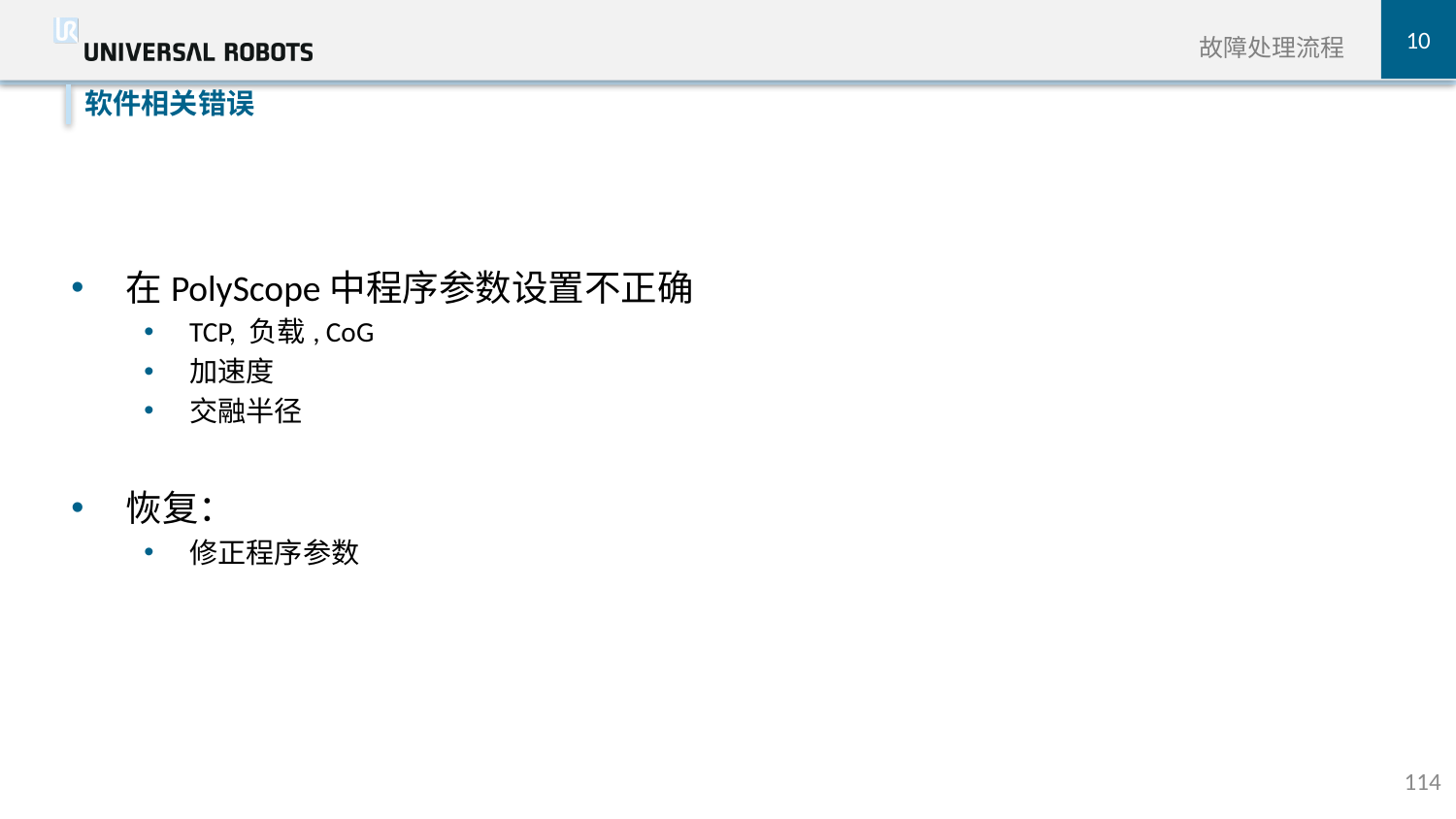

10
故障处理流程

在PolyScope中程序参数设置不正确
TCP, 负载, CoG
加速度
交融半径

恢复：
修正程序参数

软件相关错误
114